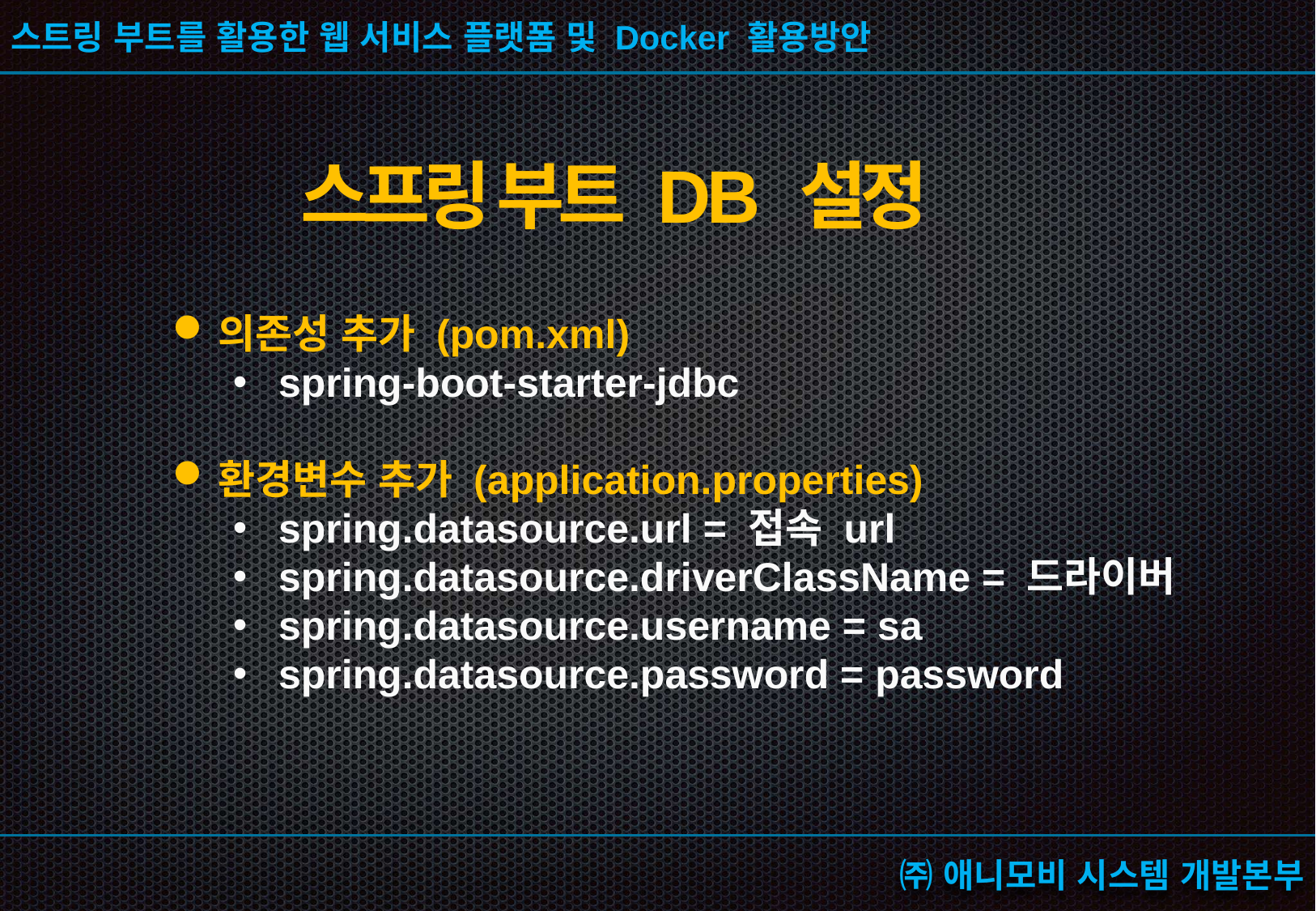

# 스프링 부트 DB 설정
의존성 추가 (pom.xml)
spring-boot-starter-jdbc

환경변수 추가 (application.properties)
spring.datasource.url = 접속 url
spring.datasource.driverClassName = 드라이버
spring.datasource.username = sa
spring.datasource.password = password